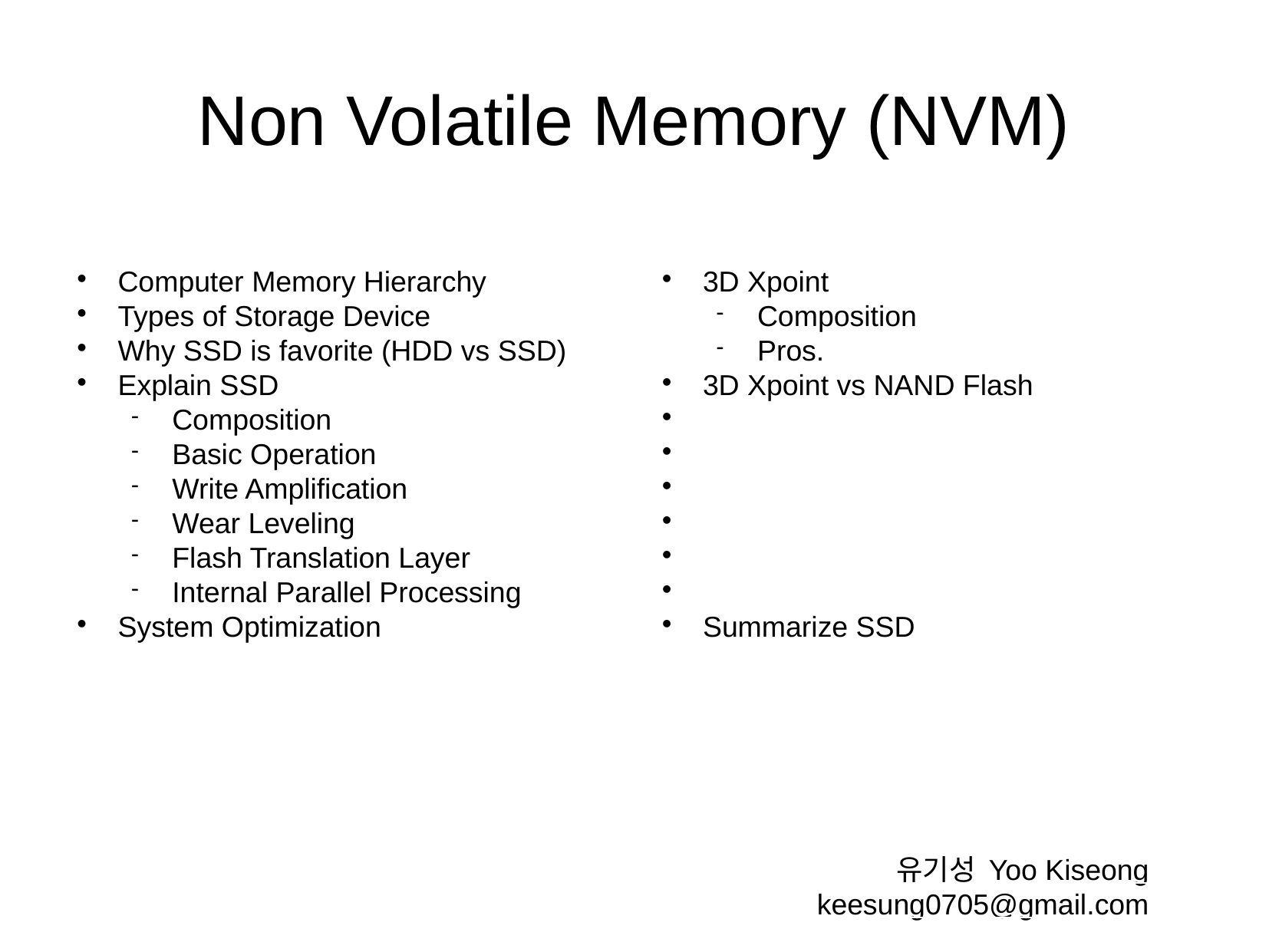

Non Volatile Memory (NVM)
Computer Memory Hierarchy
Types of Storage Device
Why SSD is favorite (HDD vs SSD)
Explain SSD
Composition
Basic Operation
Write Amplification
Wear Leveling
Flash Translation Layer
Internal Parallel Processing
System Optimization
3D Xpoint
Composition
Pros.
3D Xpoint vs NAND Flash

Summarize SSD
유기성 Yoo Kiseong
keesung0705@gmail.com